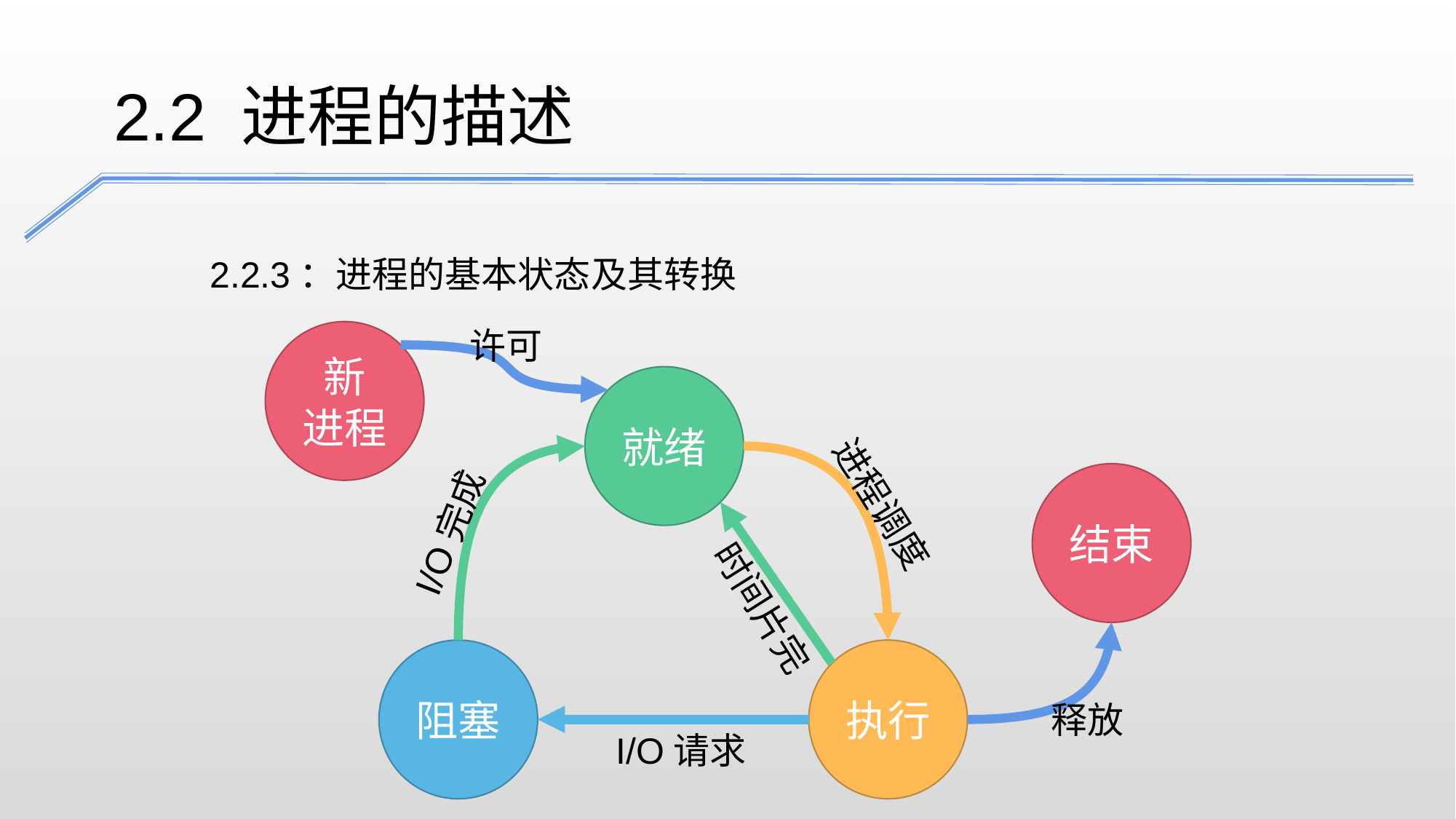

2.2 进程的描述
2.2.3：进程的基本状态及其转换
许可
新
进程
就绪
结束
进程调度
I/O完成
时间片完
阻塞
执行
释放
I/O请求